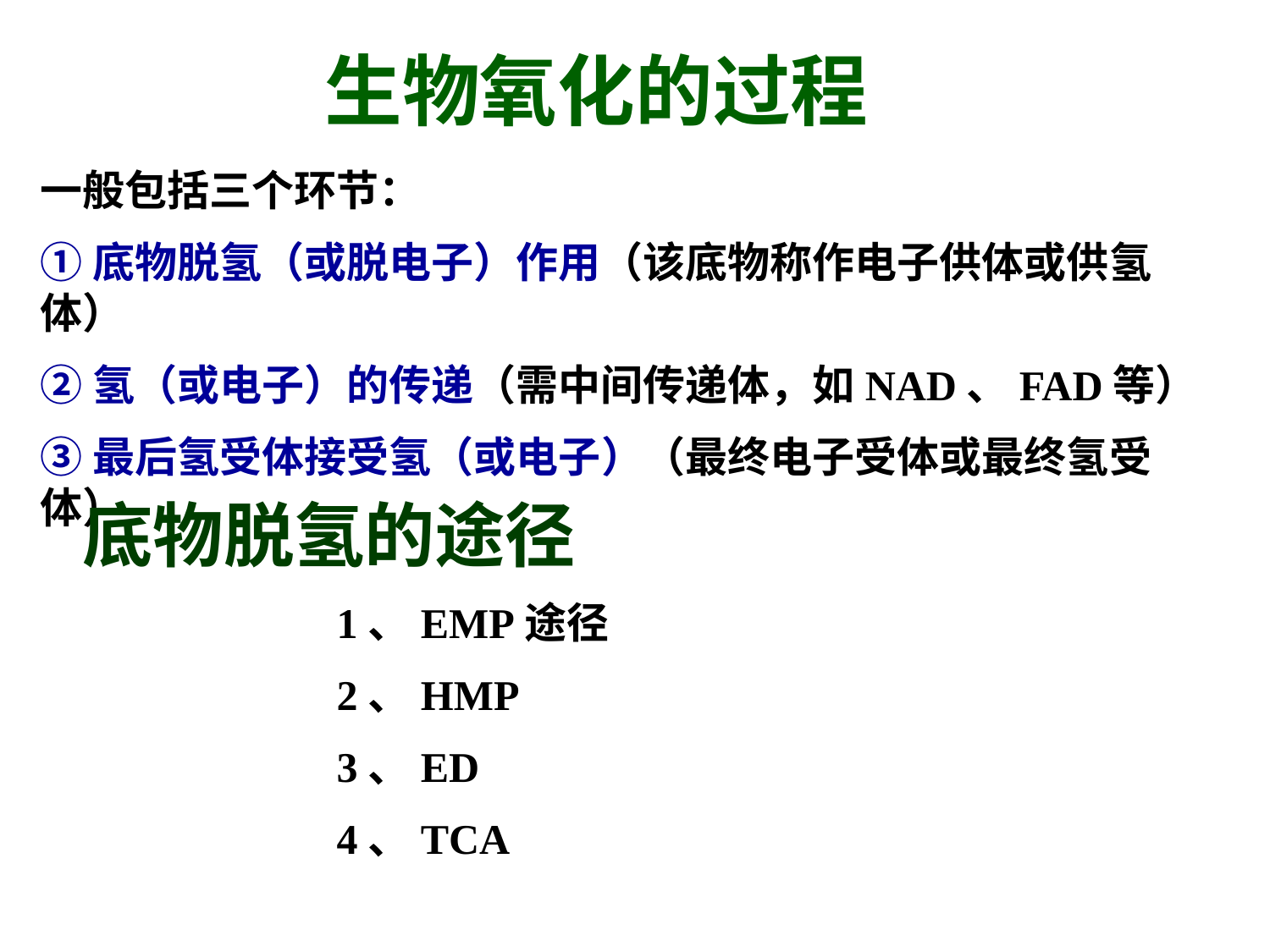

生物氧化的过程
一般包括三个环节：
①底物脱氢（或脱电子）作用（该底物称作电子供体或供氢体）
②氢（或电子）的传递（需中间传递体，如NAD、FAD等）
③最后氢受体接受氢（或电子）（最终电子受体或最终氢受体）
底物脱氢的途径
                        1、EMP途径
                        2、HMP
                        3、ED
                        4、TCA